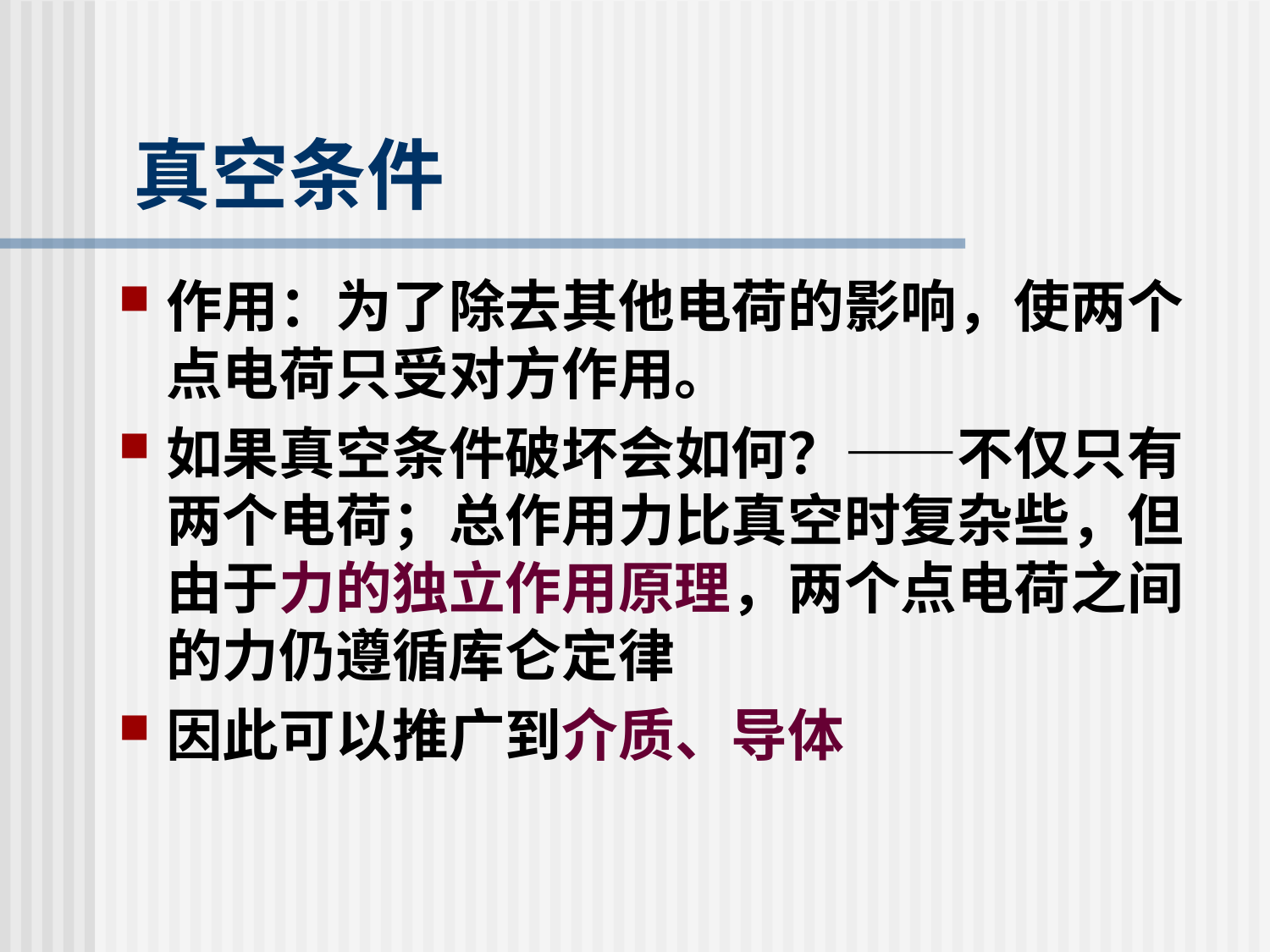

# 真空条件
作用：为了除去其他电荷的影响，使两个点电荷只受对方作用。
如果真空条件破坏会如何？——不仅只有两个电荷；总作用力比真空时复杂些，但由于力的独立作用原理，两个点电荷之间的力仍遵循库仑定律
因此可以推广到介质、导体